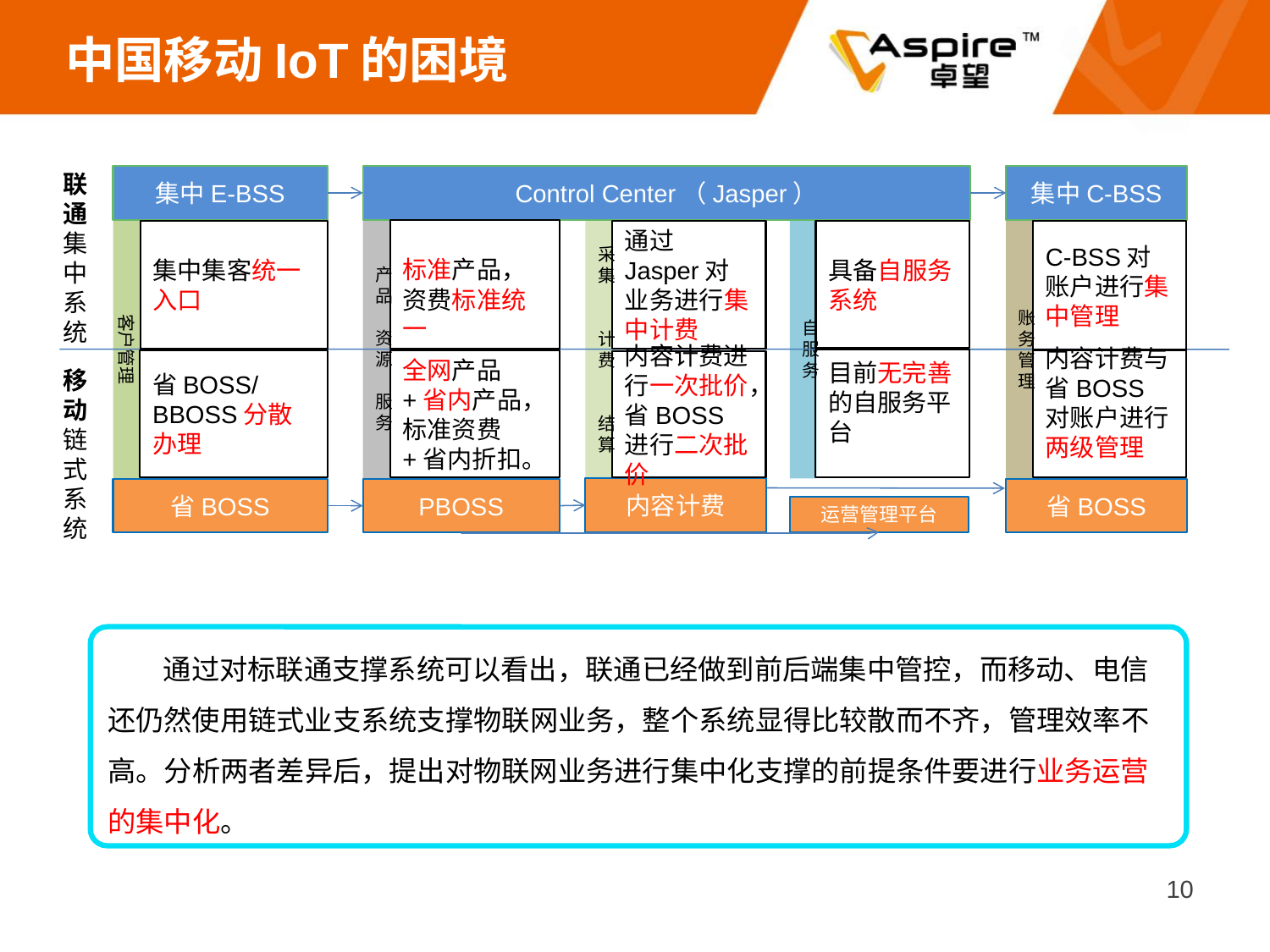

# 中国移动IoT的困境
联通集中系统
集中E-BSS
Control Center（Jasper）
集中C-BSS
产品

资源

服务
采集

计费

结算
客户管理
自服务
账务管理

标准产品，资费标准统一
集中集客统一入口
通过Jasper对业务进行集中计费
C-BSS对账户进行集中管理
具备自服务系统
内容计费与省BOSS对账户进行两级管理

目前无完善的自服务平台

省BOSS/BBOSS分散办理
全网产品+省内产品，标准资费+省内折扣。
内容计费进行一次批价，省BOSS进行二次批价
移动链式系统
内容计费
省BOSS
PBOSS
省BOSS
运营管理平台
通过对标联通支撑系统可以看出，联通已经做到前后端集中管控，而移动、电信还仍然使用链式业支系统支撑物联网业务，整个系统显得比较散而不齐，管理效率不高。分析两者差异后，提出对物联网业务进行集中化支撑的前提条件要进行业务运营的集中化。
10